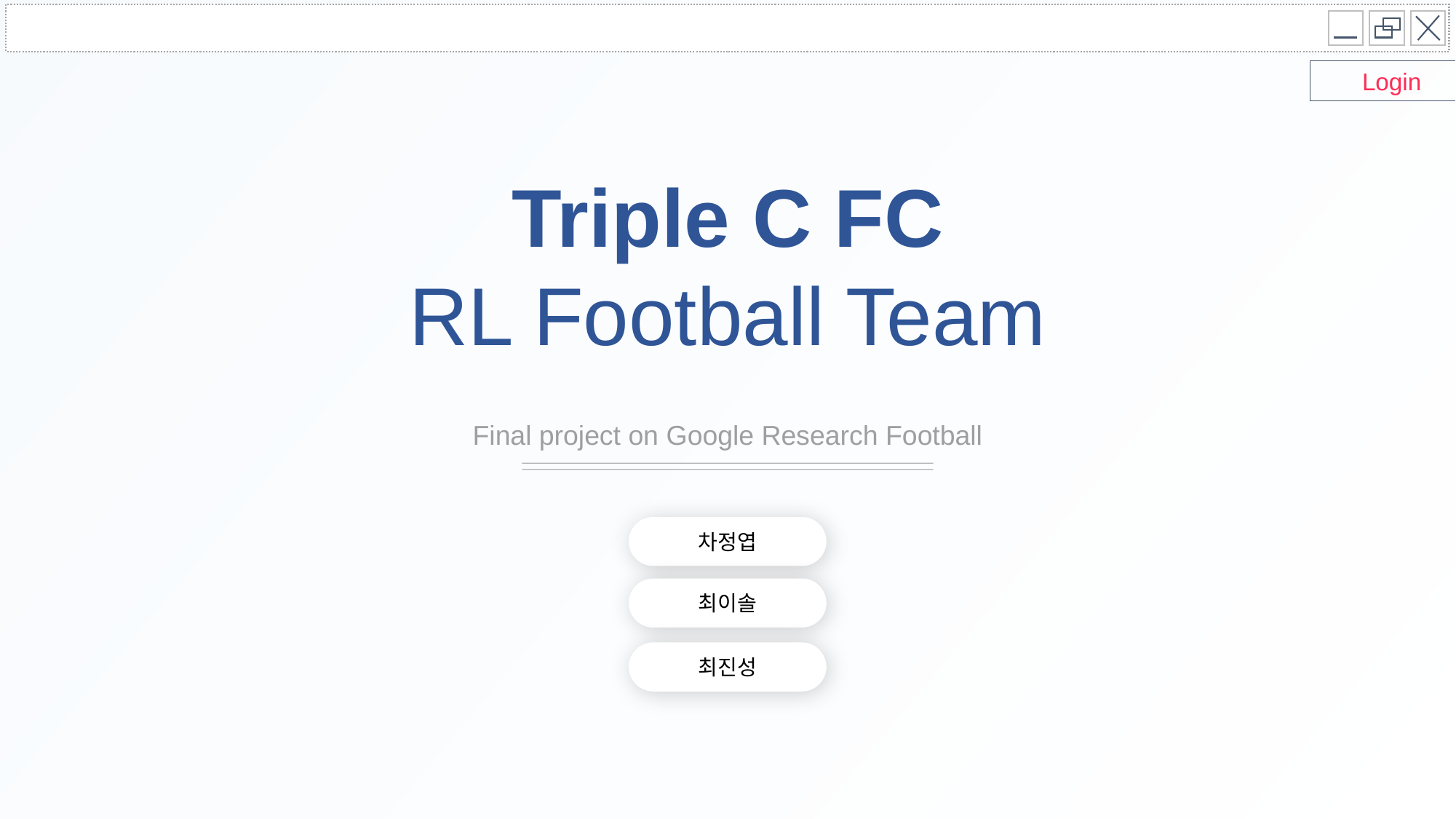

Login
Triple C FC
RL Football Team
Final project on Google Research Football

차정엽

최이솔

최진성